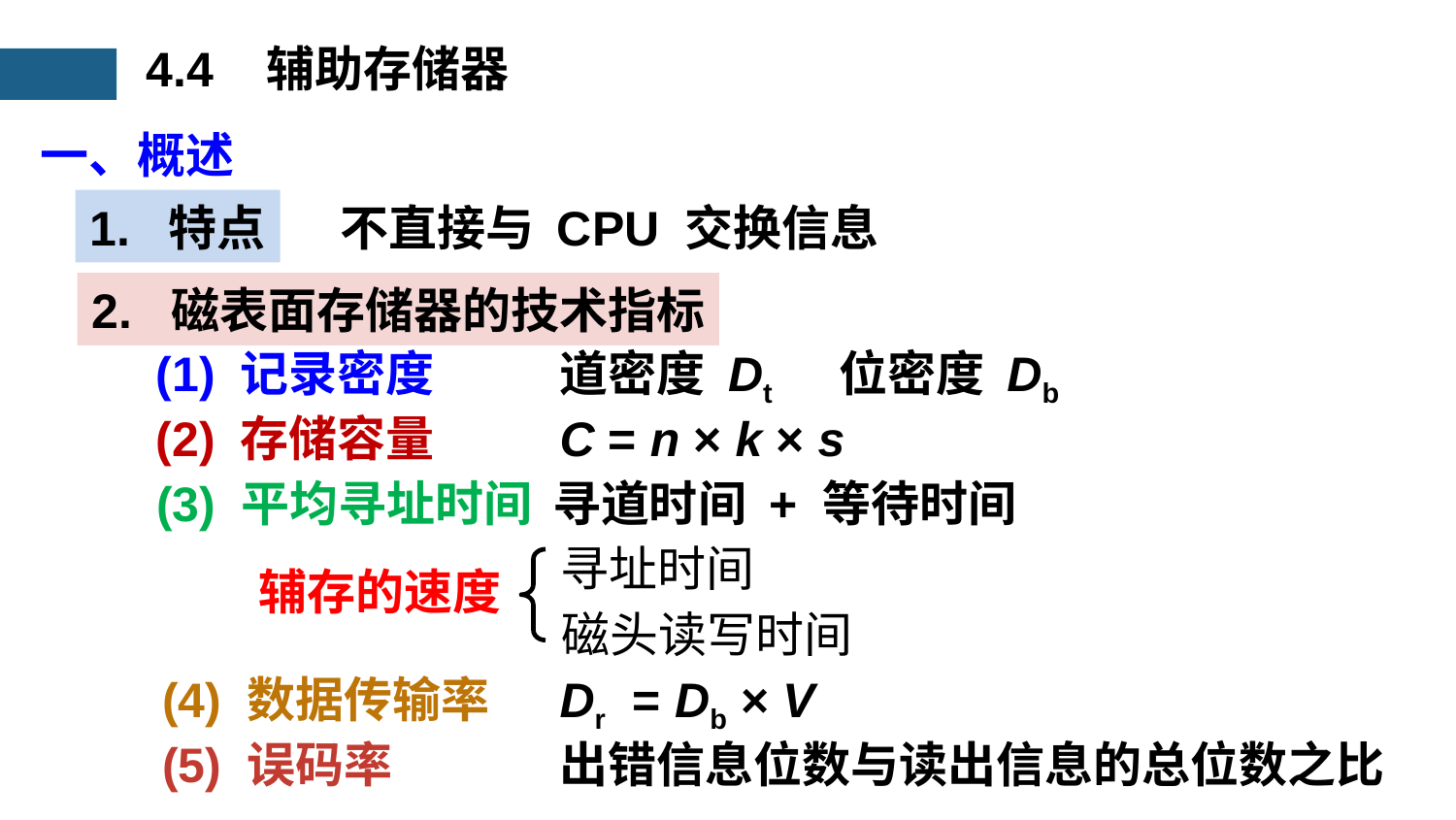

4.4   辅助存储器
一、概述
1.  特点
不直接与 CPU 交换信息
2.  磁表面存储器的技术指标
道密度 Dt
位密度 Db
(1) 记录密度
(2) 存储容量
(3) 平均寻址时间
(4) 数据传输率
(5) 误码率
C = n × k × s
寻道时间 + 等待时间
寻址时间
磁头读写时间

辅存的速度
Dr  = Db × V
出错信息位数与读出信息的总位数之比